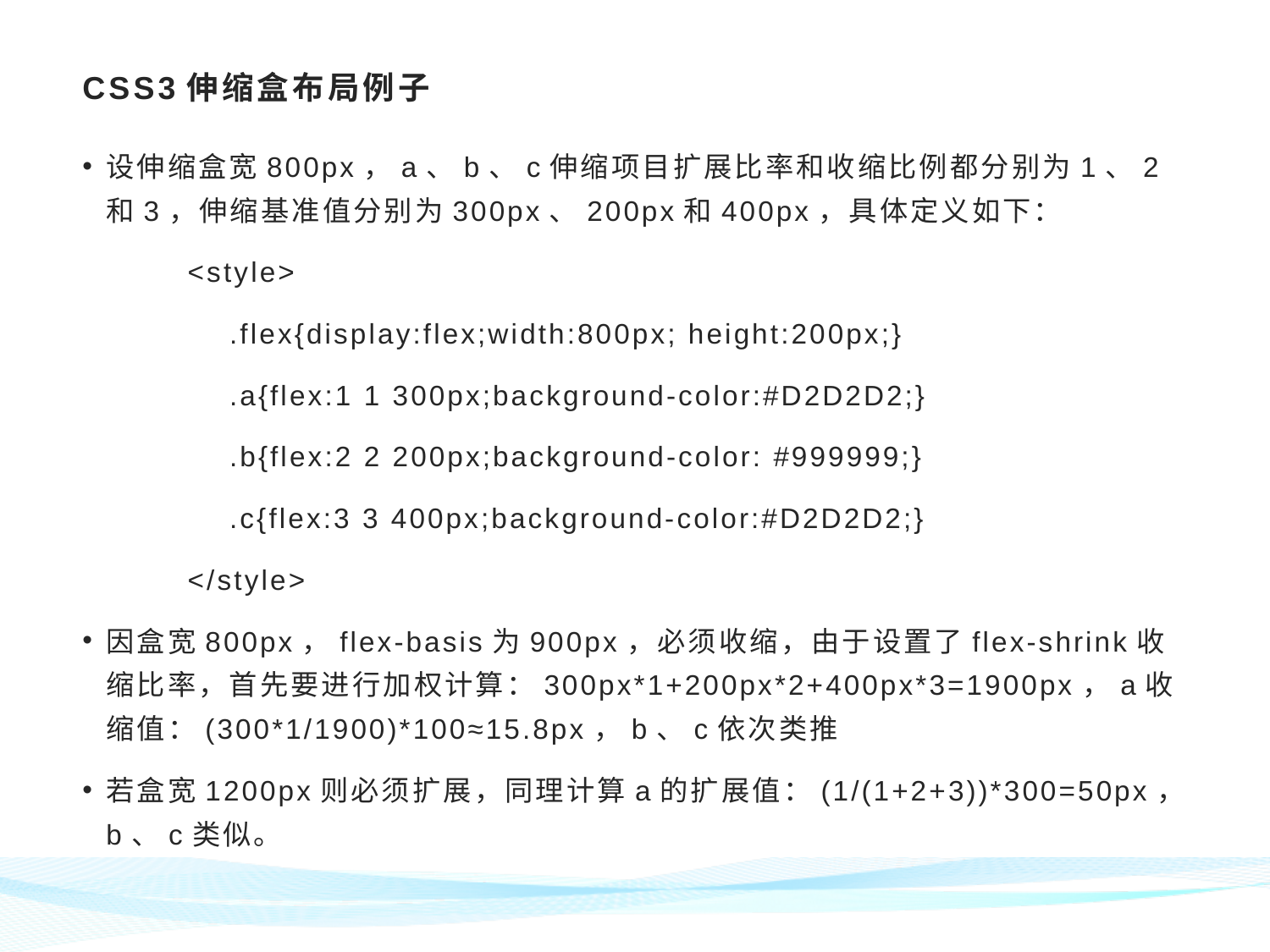

# CSS3伸缩盒布局例子
设伸缩盒宽800px，a、b、c伸缩项目扩展比率和收缩比例都分别为1、2和3，伸缩基准值分别为300px、200px和400px，具体定义如下：
    <style>
        .flex{display:flex;width:800px; height:200px;}
        .a{flex:1 1 300px;background-color:#D2D2D2;}
        .b{flex:2 2 200px;background-color: #999999;}
        .c{flex:3 3 400px;background-color:#D2D2D2;}
    </style>
因盒宽800px，flex-basis为900px，必须收缩，由于设置了flex-shrink收缩比率，首先要进行加权计算：300px*1+200px*2+400px*3=1900px，a收缩值：(300*1/1900)*100≈15.8px，b、c依次类推
若盒宽1200px则必须扩展，同理计算a的扩展值：(1/(1+2+3))*300=50px，b、c类似。